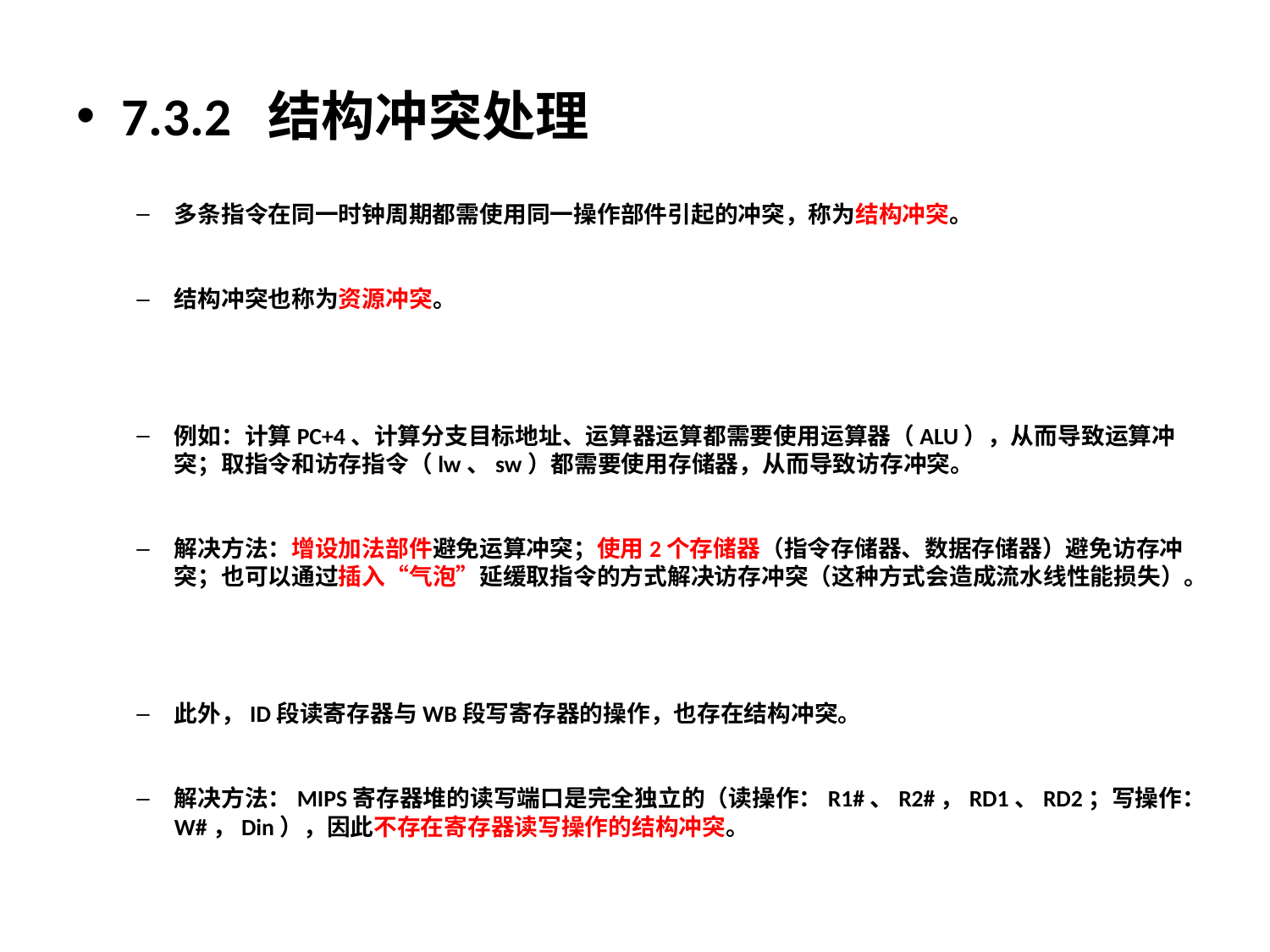

7.3.2  结构冲突处理

多条指令在同一时钟周期都需使用同一操作部件引起的冲突，称为结构冲突。

结构冲突也称为资源冲突。

例如：计算PC+4、计算分支目标地址、运算器运算都需要使用运算器（ALU），从而导致运算冲突；取指令和访存指令（lw、sw）都需要使用存储器，从而导致访存冲突。

解决方法：增设加法部件避免运算冲突；使用2个存储器（指令存储器、数据存储器）避免访存冲突；也可以通过插入“气泡”延缓取指令的方式解决访存冲突（这种方式会造成流水线性能损失）。

此外，ID段读寄存器与WB段写寄存器的操作，也存在结构冲突。

解决方法：MIPS寄存器堆的读写端口是完全独立的（读操作：R1#、R2#，RD1、RD2；写操作：W#，Din），因此不存在寄存器读写操作的结构冲突。